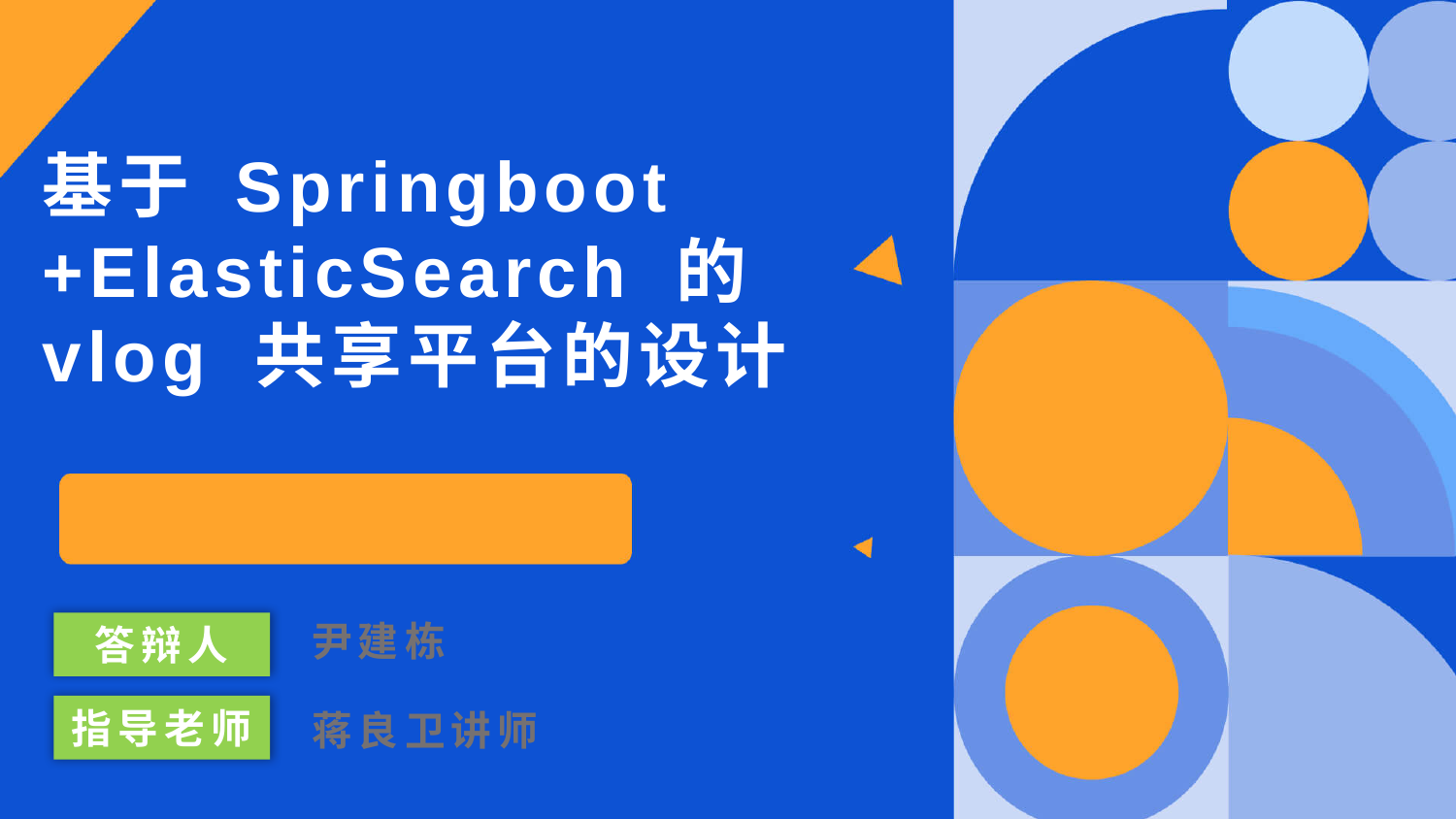

基于 Springboot
+ElasticSearch 的 vlog 共享平台的设计
尹建栋
答辩人
指导老师
蒋良卫讲师